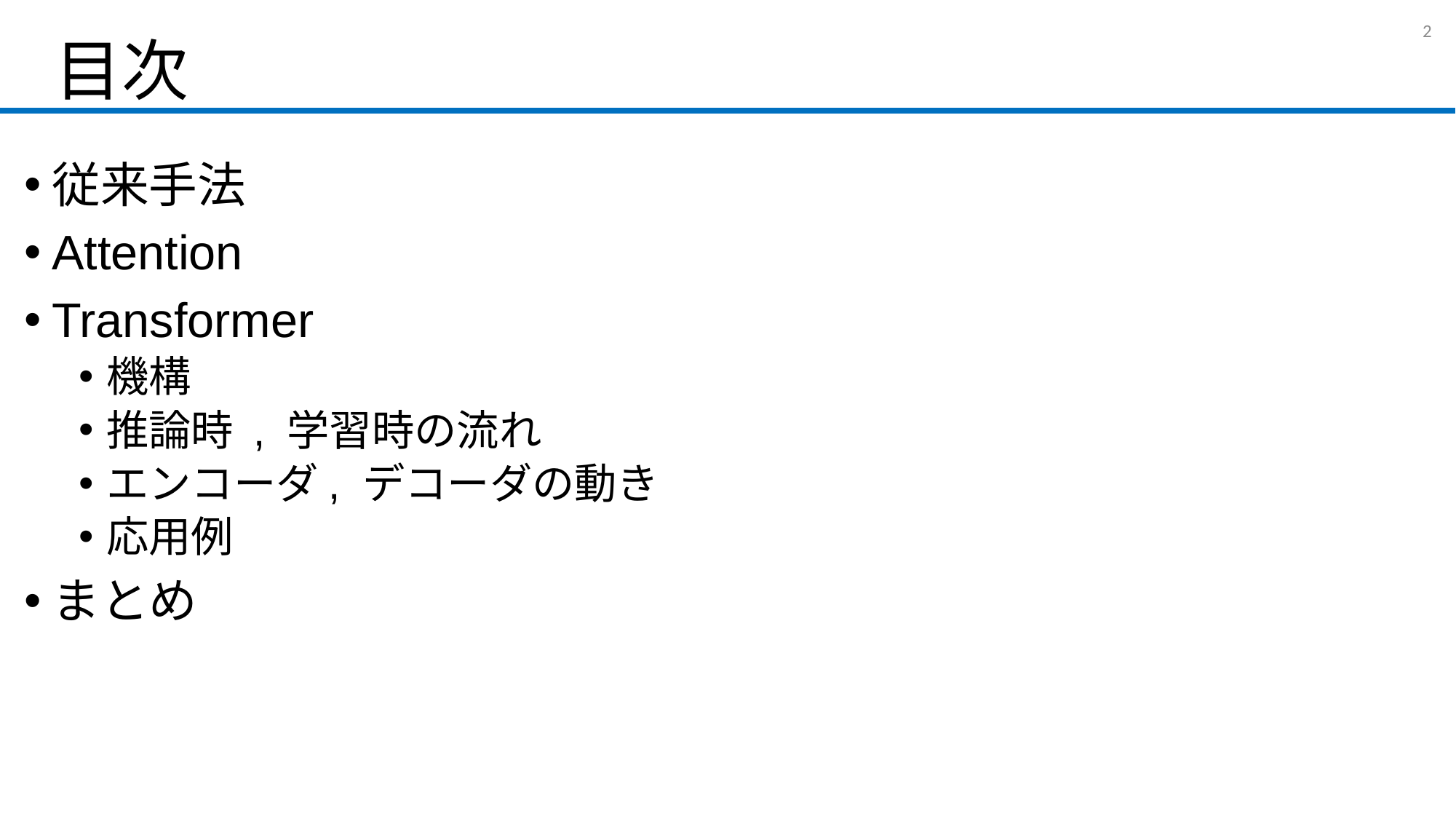

# 目次
2
従来手法
Attention
Transformer
機構
推論時 , 学習時の流れ
エンコーダ, デコーダの動き
応用例
まとめ